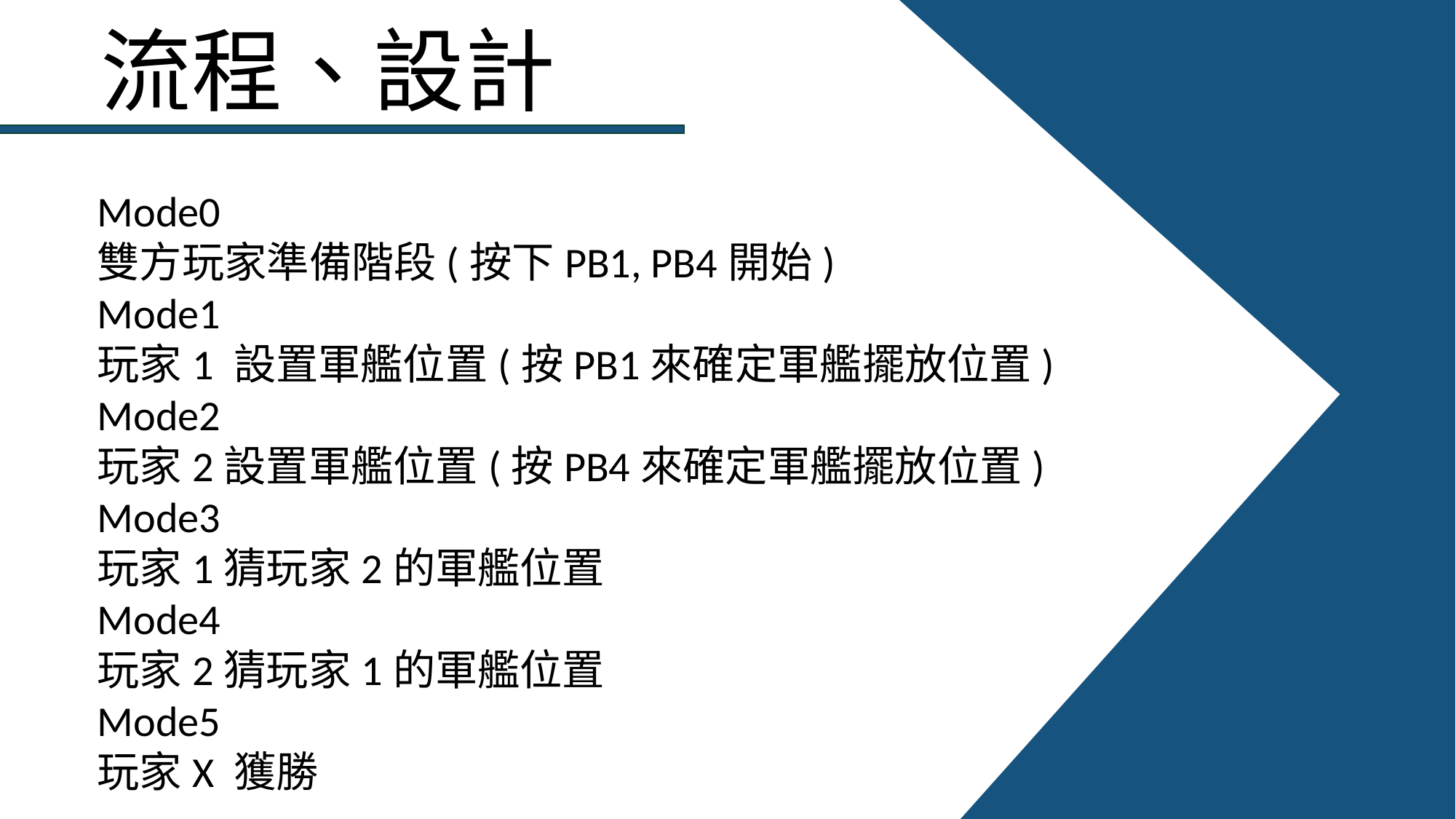

# 流程、設計

Mode0
雙方玩家準備階段(按下PB1, PB4開始)
Mode1
玩家1 設置軍艦位置(按PB1來確定軍艦擺放位置)
Mode2
玩家2設置軍艦位置(按PB4來確定軍艦擺放位置)
Mode3
玩家1猜玩家2的軍艦位置
Mode4
玩家2猜玩家1的軍艦位置
Mode5
玩家X 獲勝